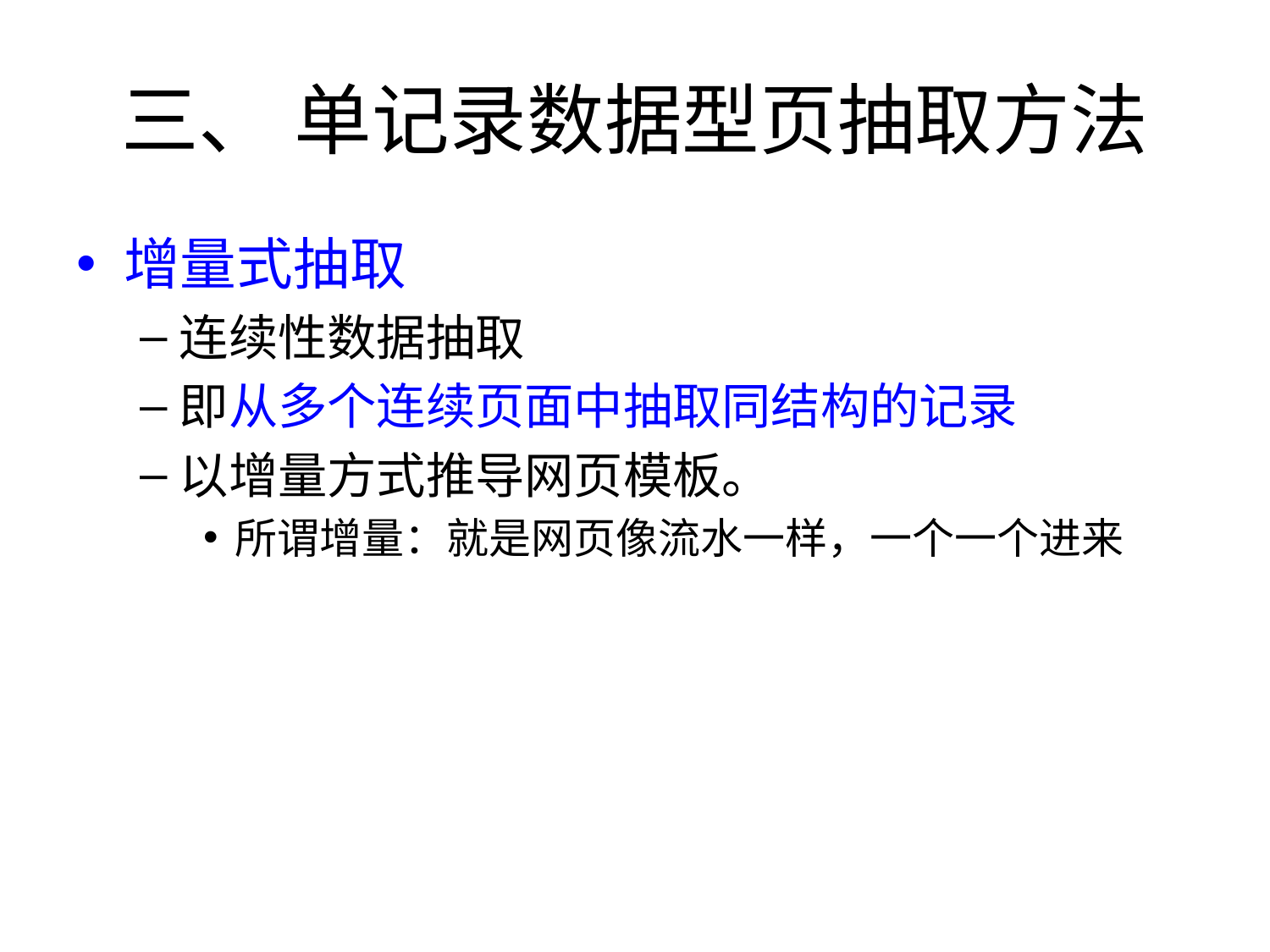

# 三、 单记录数据型页抽取方法
增量式抽取
连续性数据抽取
即从多个连续页面中抽取同结构的记录
以增量方式推导网页模板。
所谓增量：就是网页像流水一样，一个一个进来